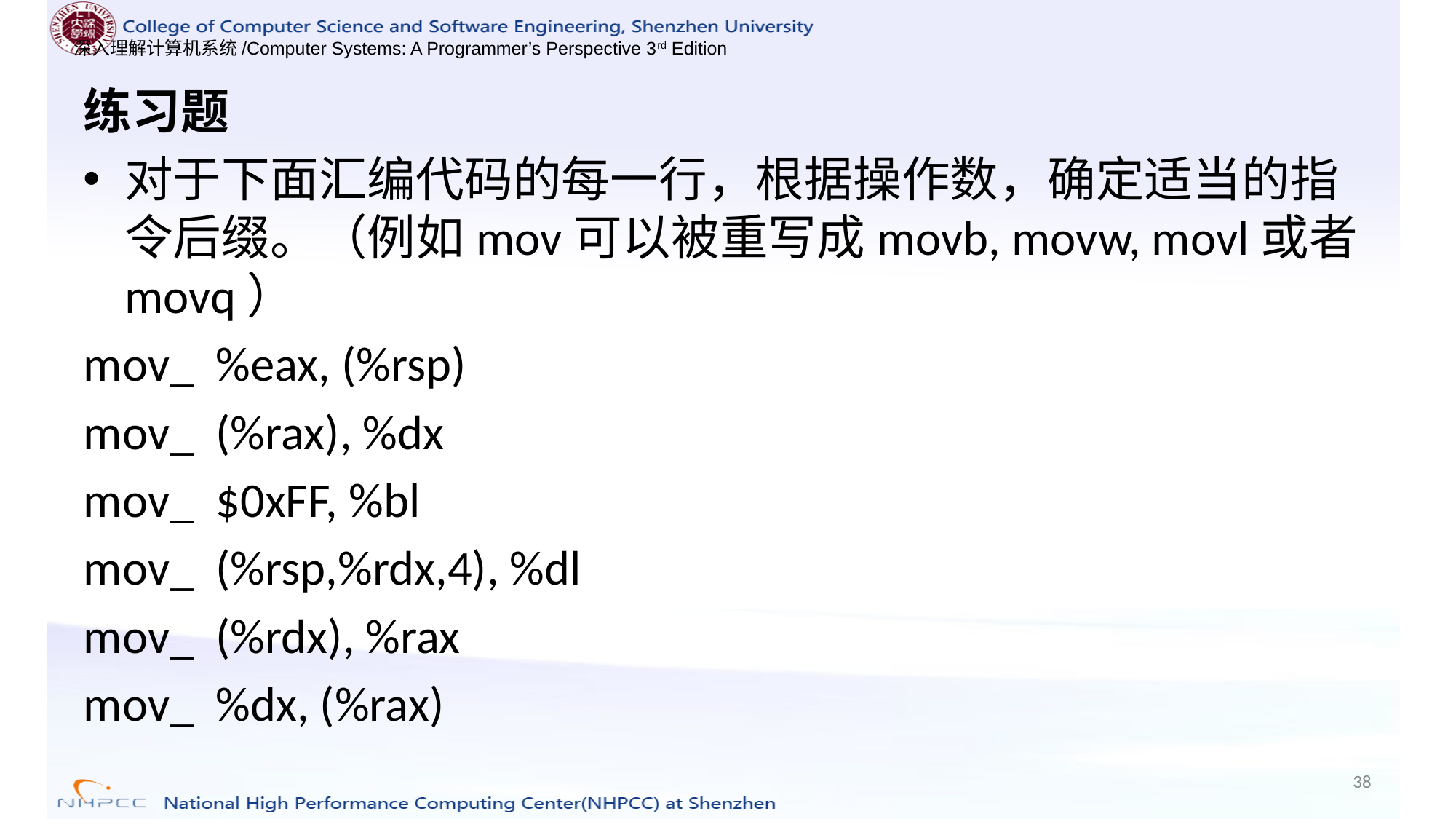

练习题
对于下面汇编代码的每一行，根据操作数，确定适当的指令后缀。（例如mov可以被重写成movb, movw, movl或者movq）
mov_  %eax, (%rsp)
mov_  (%rax), %dx
mov_  $0xFF, %bl
mov_  (%rsp,%rdx,4), %dl
mov_  (%rdx), %rax
mov_  %dx, (%rax)

38